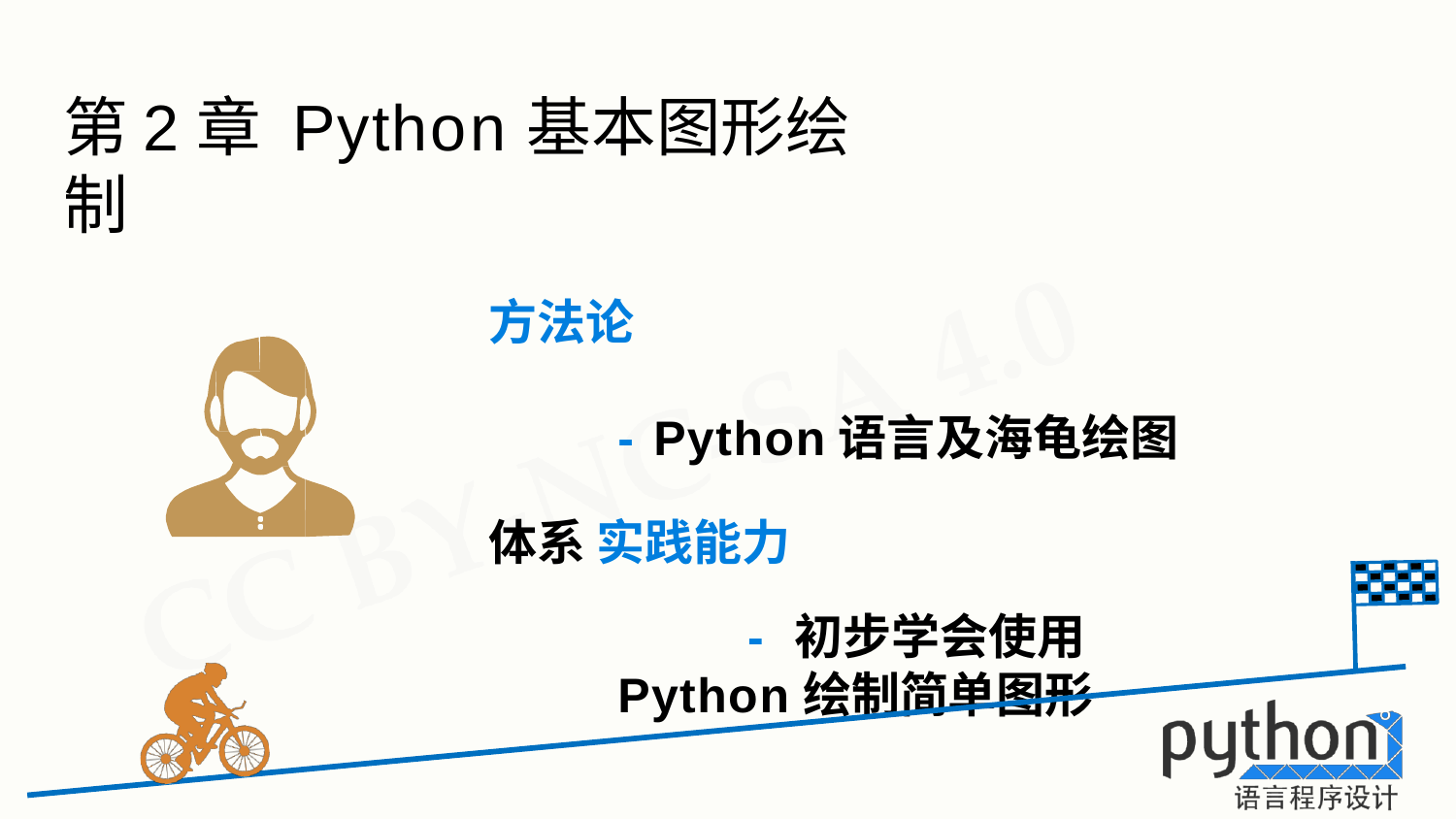

# 第2章 Python基本图形绘制
方法论
- Python语言及海龟绘图体系 实践能力
- 初步学会使用Python绘制简单图形